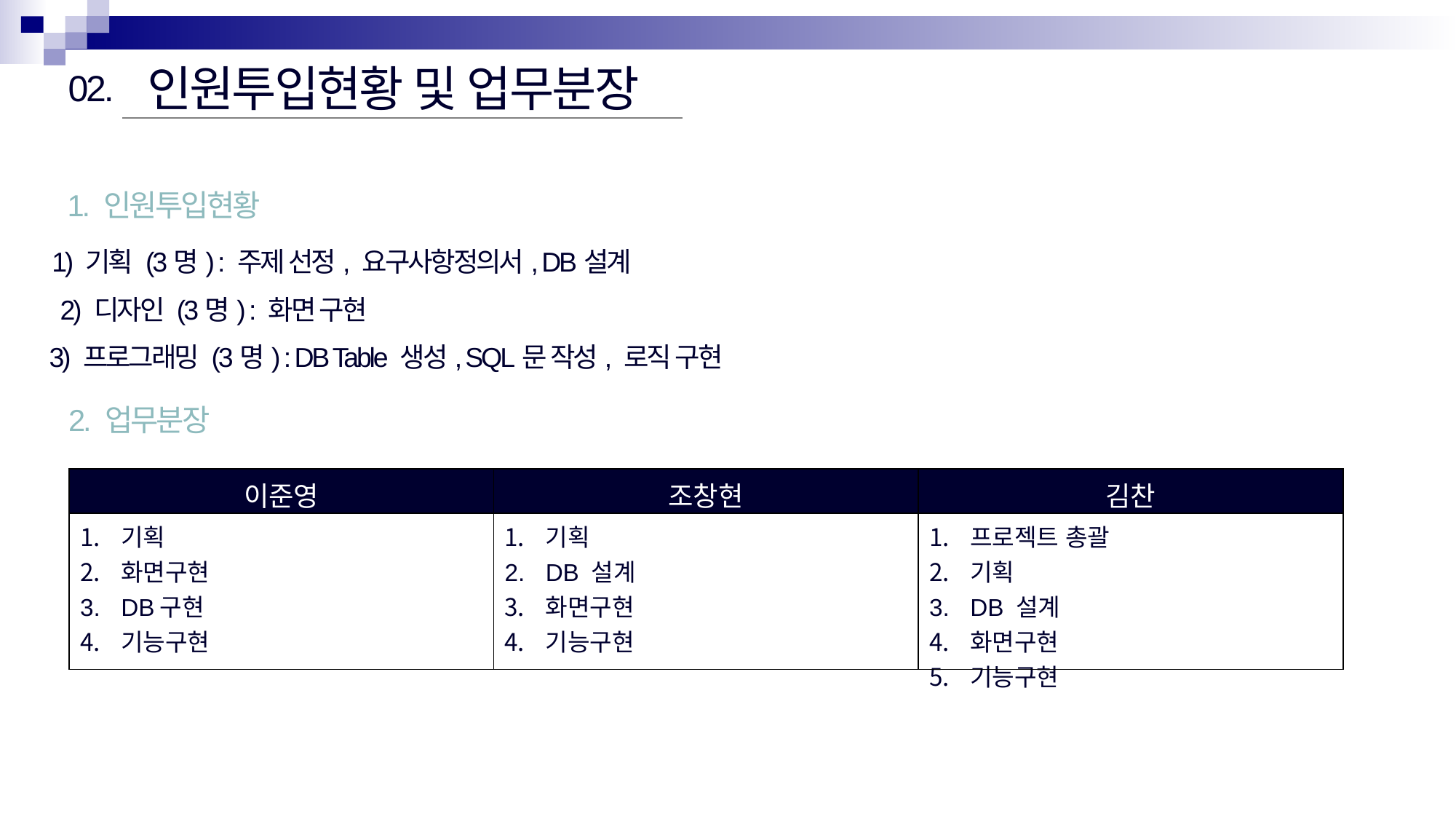

인원투입현황 및 업무분장
02.
1. 인원투입현황
1) 기획 (3명) : 주제 선정, 요구사항정의서, DB설계
2) 디자인 (3명) : 화면 구현
3) 프로그래밍 (3명) : DB Table 생성, SQL문 작성, 로직 구현
2. 업무분장
| 이준영 | 조창현 | 김찬 |
| --- | --- | --- |
| 기획 화면구현 DB구현 기능구현 | 기획 DB 설계 화면구현 기능구현 | 프로젝트 총괄 기획 DB 설계 화면구현 기능구현 |